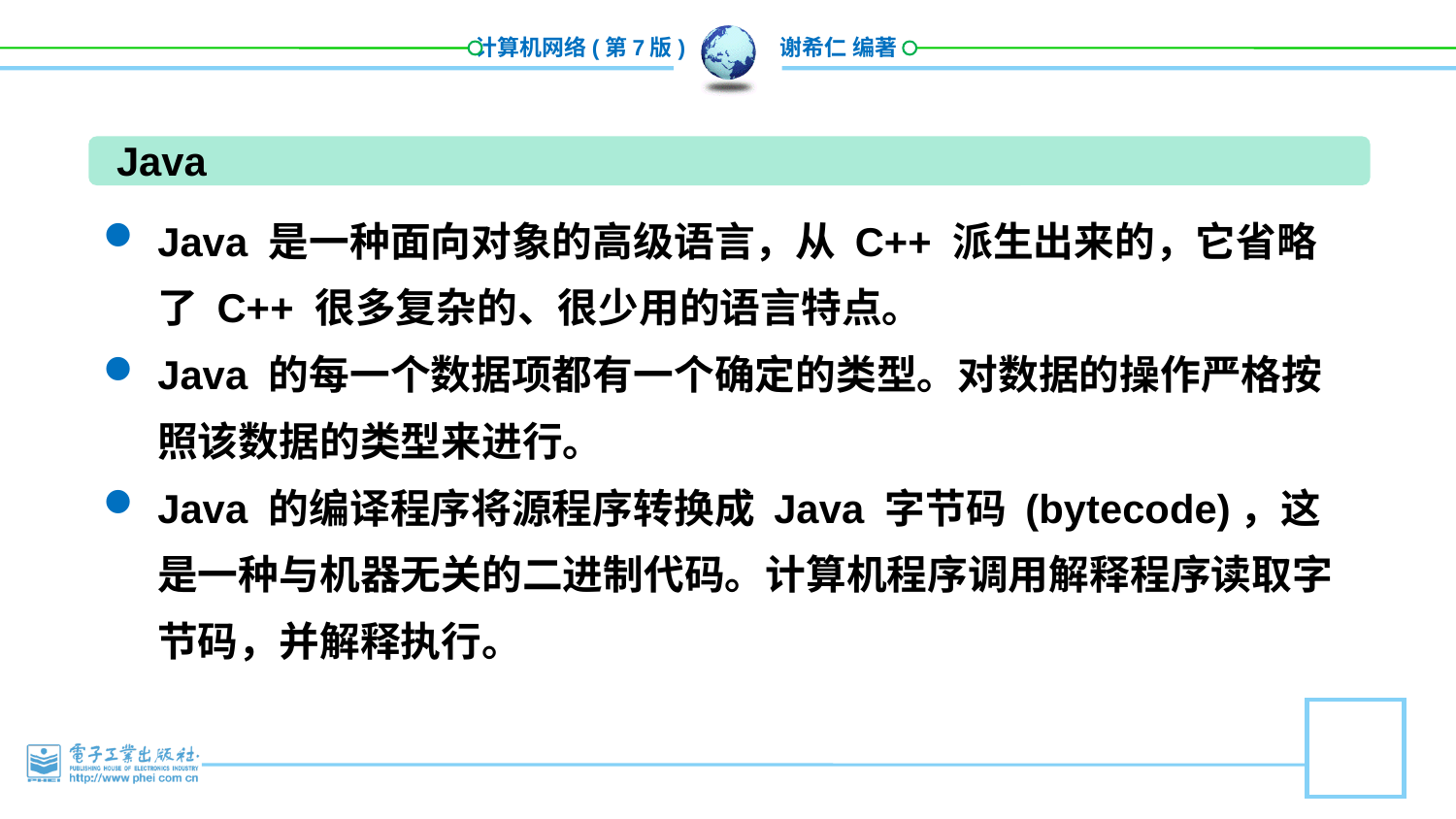

Java

Java 是一种面向对象的高级语言，从 C++ 派生出来的，它省略了 C++ 很多复杂的、很少用的语言特点。
Java 的每一个数据项都有一个确定的类型。对数据的操作严格按照该数据的类型来进行。
Java 的编译程序将源程序转换成 Java 字节码 (bytecode)，这是一种与机器无关的二进制代码。计算机程序调用解释程序读取字节码，并解释执行。